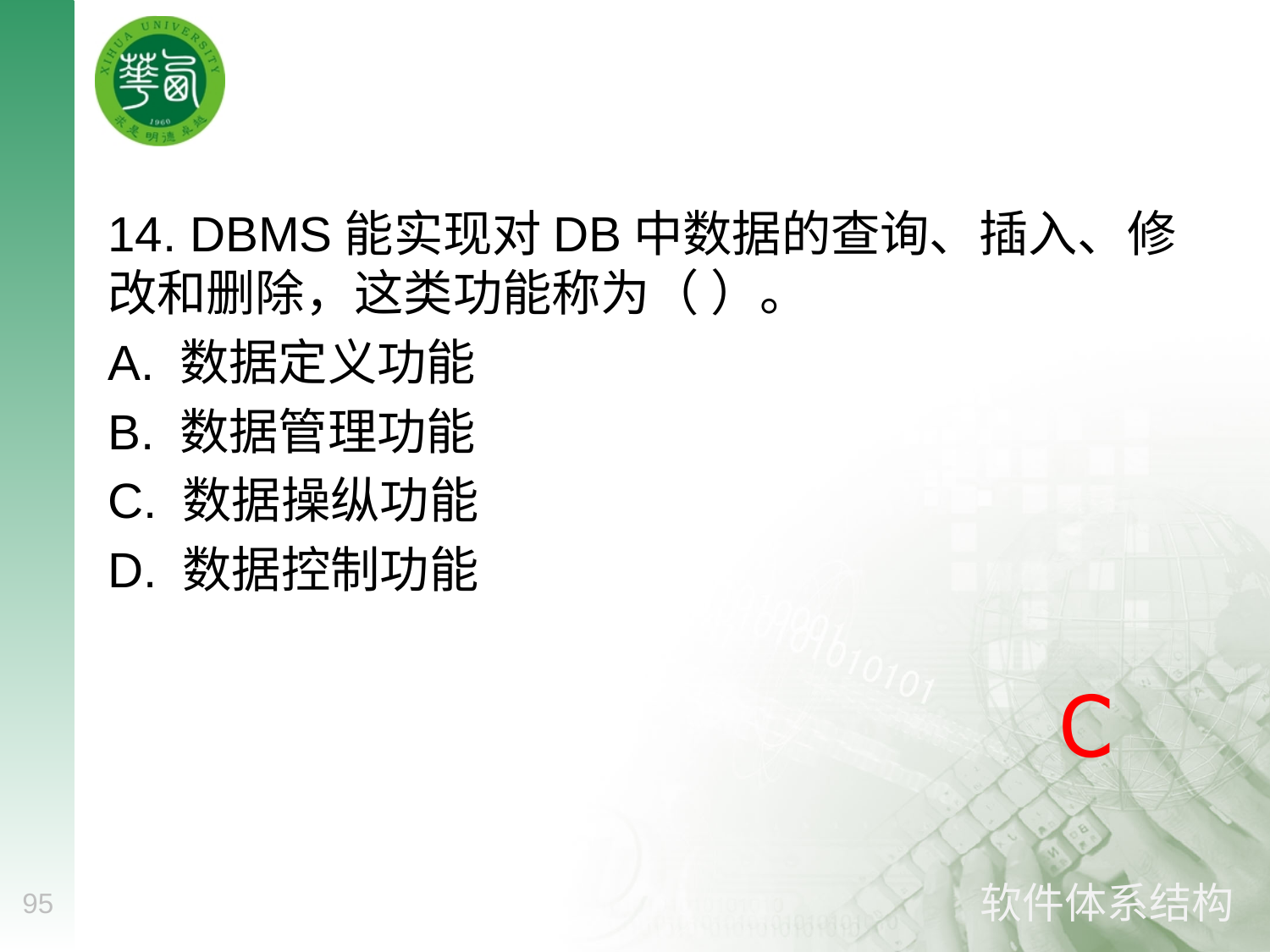

#
14. DBMS能实现对DB中数据的查询、插入、修改和删除，这类功能称为（ ）。
A. 数据定义功能
B. 数据管理功能
C. 数据操纵功能
D. 数据控制功能

C
95